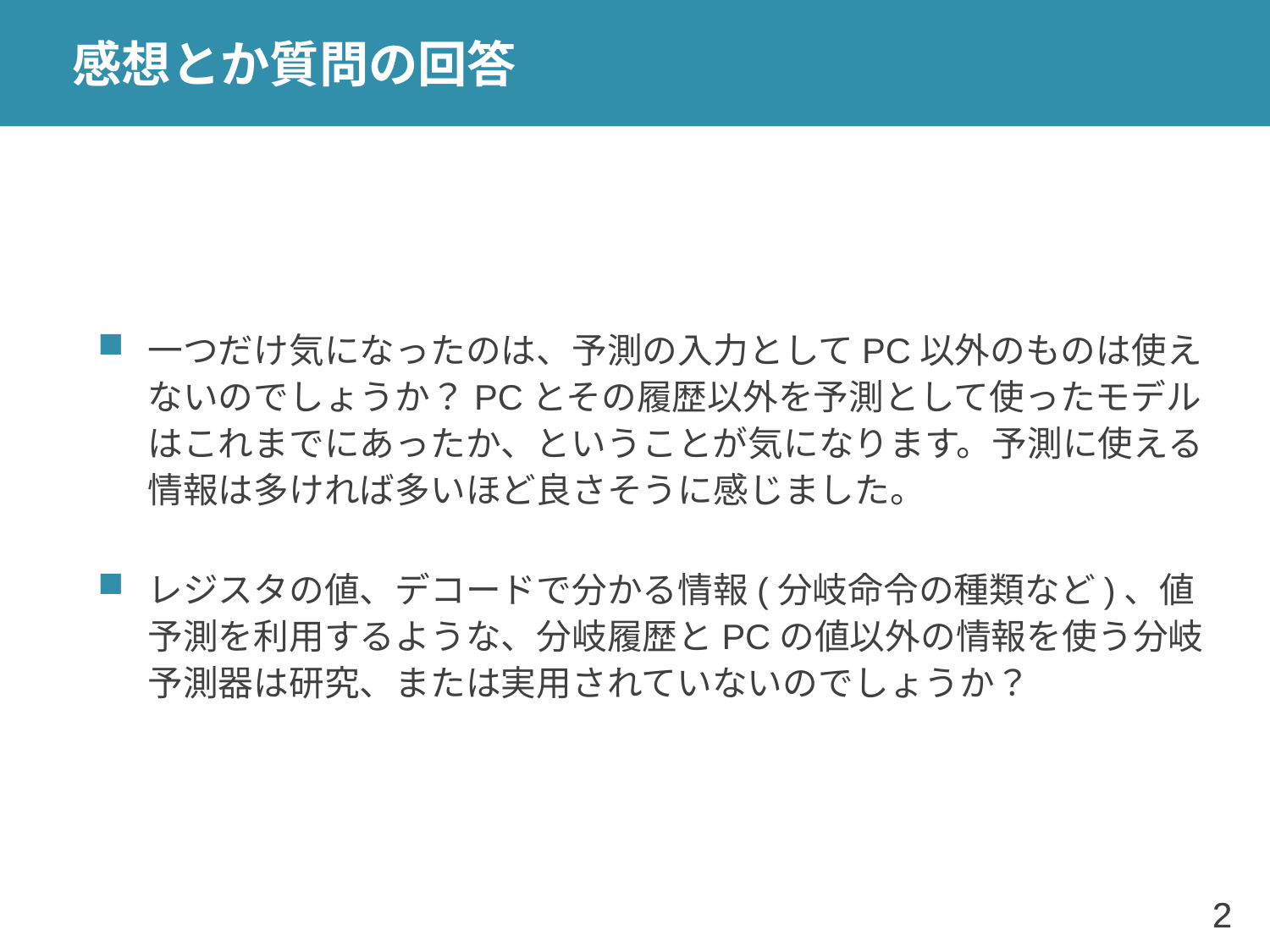

# 感想とか質問の回答
一つだけ気になったのは、予測の入力としてPC以外のものは使えないのでしょうか？PCとその履歴以外を予測として使ったモデルはこれまでにあったか、ということが気になります。予測に使える情報は多ければ多いほど良さそうに感じました。
レジスタの値、デコードで分かる情報(分岐命令の種類など)、値予測を利用するような、分岐履歴とPCの値以外の情報を使う分岐予測器は研究、または実用されていないのでしょうか？